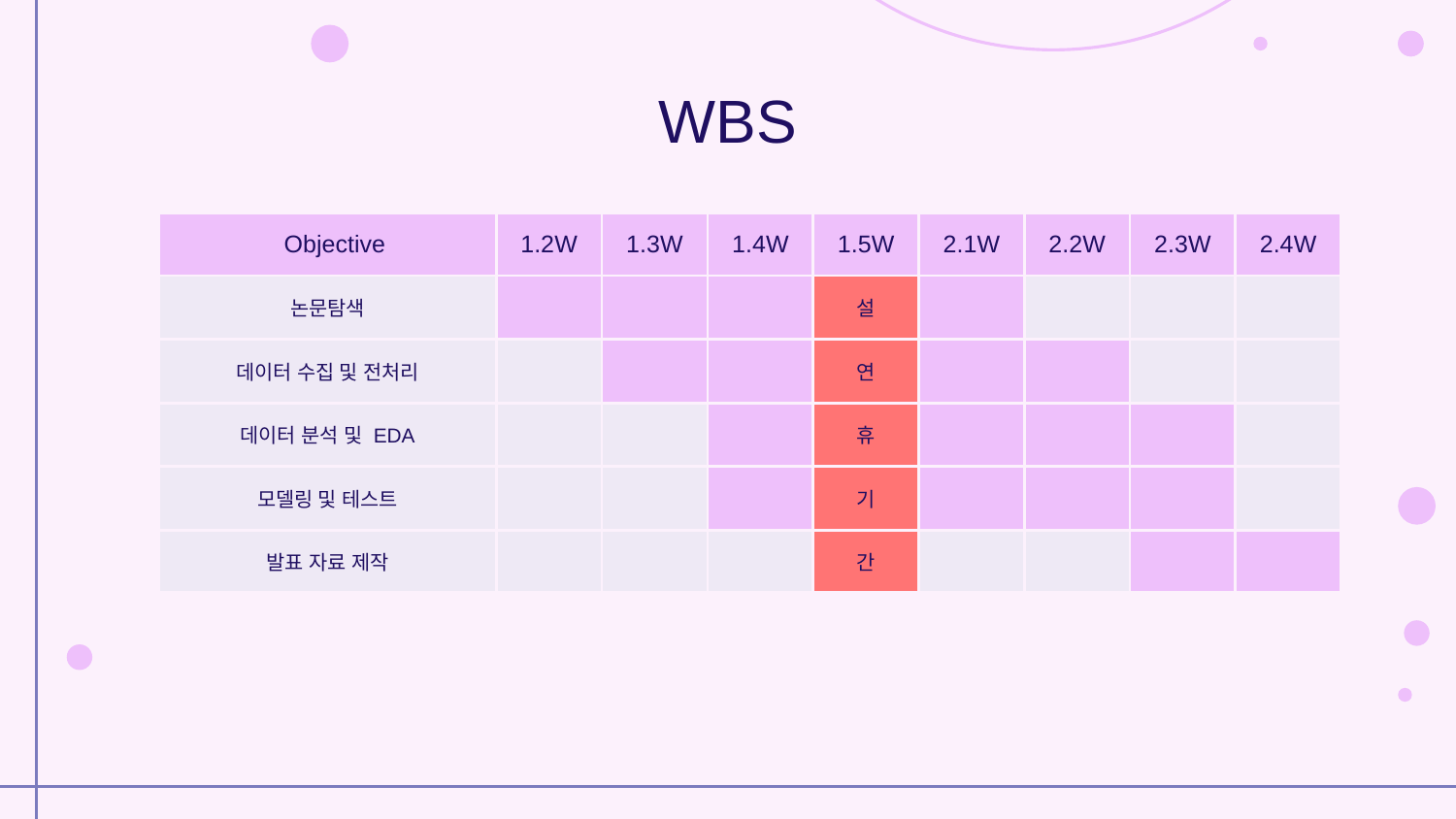

# WBS
| Objective | 1.2W | 1.3W | 1.4W | 1.5W | 2.1W | 2.2W | 2.3W | 2.4W |
| --- | --- | --- | --- | --- | --- | --- | --- | --- |
| 논문탐색 |  |  |  | 설 |  |  |  |  |
| 데이터 수집 및 전처리 |  |  |  | 연 |  |  |  |  |
| 데이터 분석 및 EDA |  |  |  | 휴 |  |  |  |  |
| 모델링 및 테스트 |  |  |  | 기 |  |  |  |  |
| 발표 자료 제작 |  |  |  | 간 |  |  |  |  |